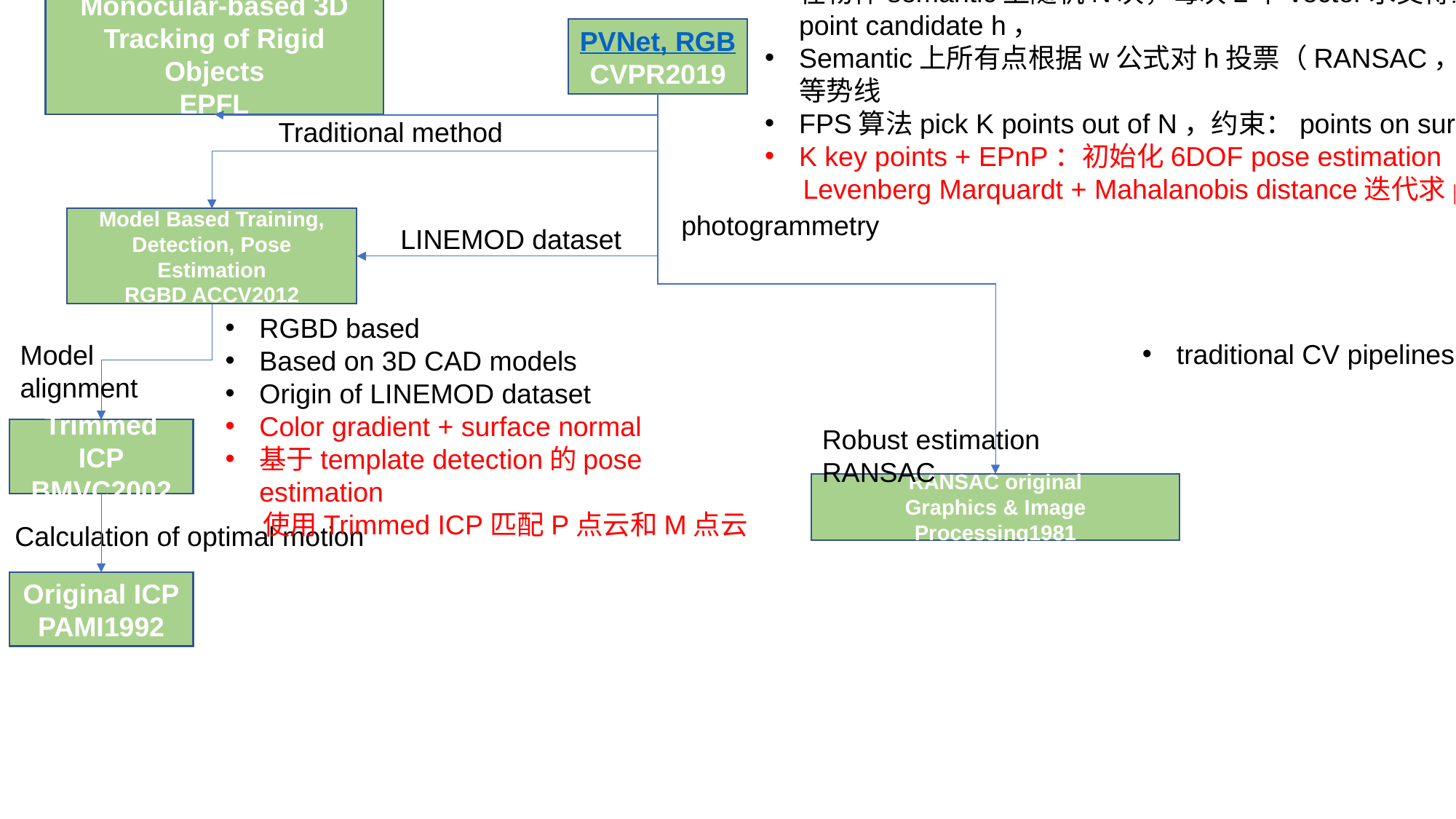

RGB based
FCNN: vector prediction & semantic segmentation
在物体semantic上随机N次，每次2个vector求交得到key point candidate h，
Semantic上所有点根据w公式对h投票（RANSAC，得到等势线
FPS算法pick K points out of N，约束：points on surface
K key points + EPnP：初始化6DOF pose estimation
     Levenberg Marquardt + Mahalanobis distance迭代求pose
Model based & model alignment methods
Monocular-based 3D Tracking of Rigid Objects
EPFL
PVNet, RGB
CVPR2019
Traditional method
photogrammetry
Model Based Training, Detection, Pose Estimation
RGBD ACCV2012
LINEMOD dataset
RGBD based
Based on 3D CAD models
Origin of LINEMOD dataset
Color gradient + surface normal
基于template detection的pose estimation
     使用Trimmed ICP匹配P点云和M点云
traditional CV pipelines
Model alignment
Robust estimation RANSAC
Trimmed ICP
BMVC2002
RANSAC original
Graphics & Image Processing1981
Calculation of optimal motion
Original ICP
PAMI1992